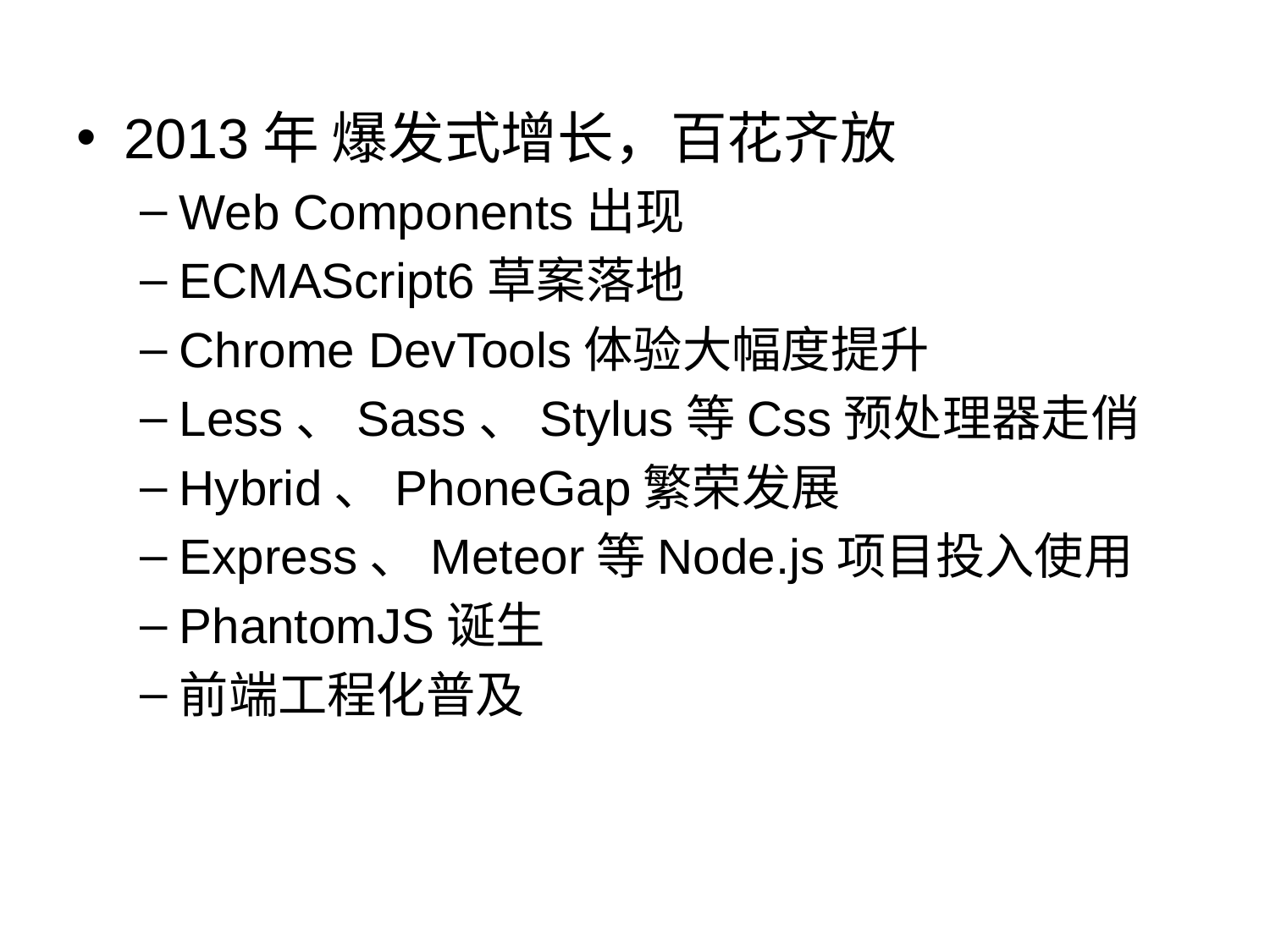

2013年 爆发式增长，百花齐放
Web Components出现
ECMAScript6草案落地
Chrome DevTools体验大幅度提升
Less、Sass、Stylus等Css预处理器走俏
Hybrid、PhoneGap繁荣发展
Express、Meteor等Node.js项目投入使用
PhantomJS诞生
前端工程化普及